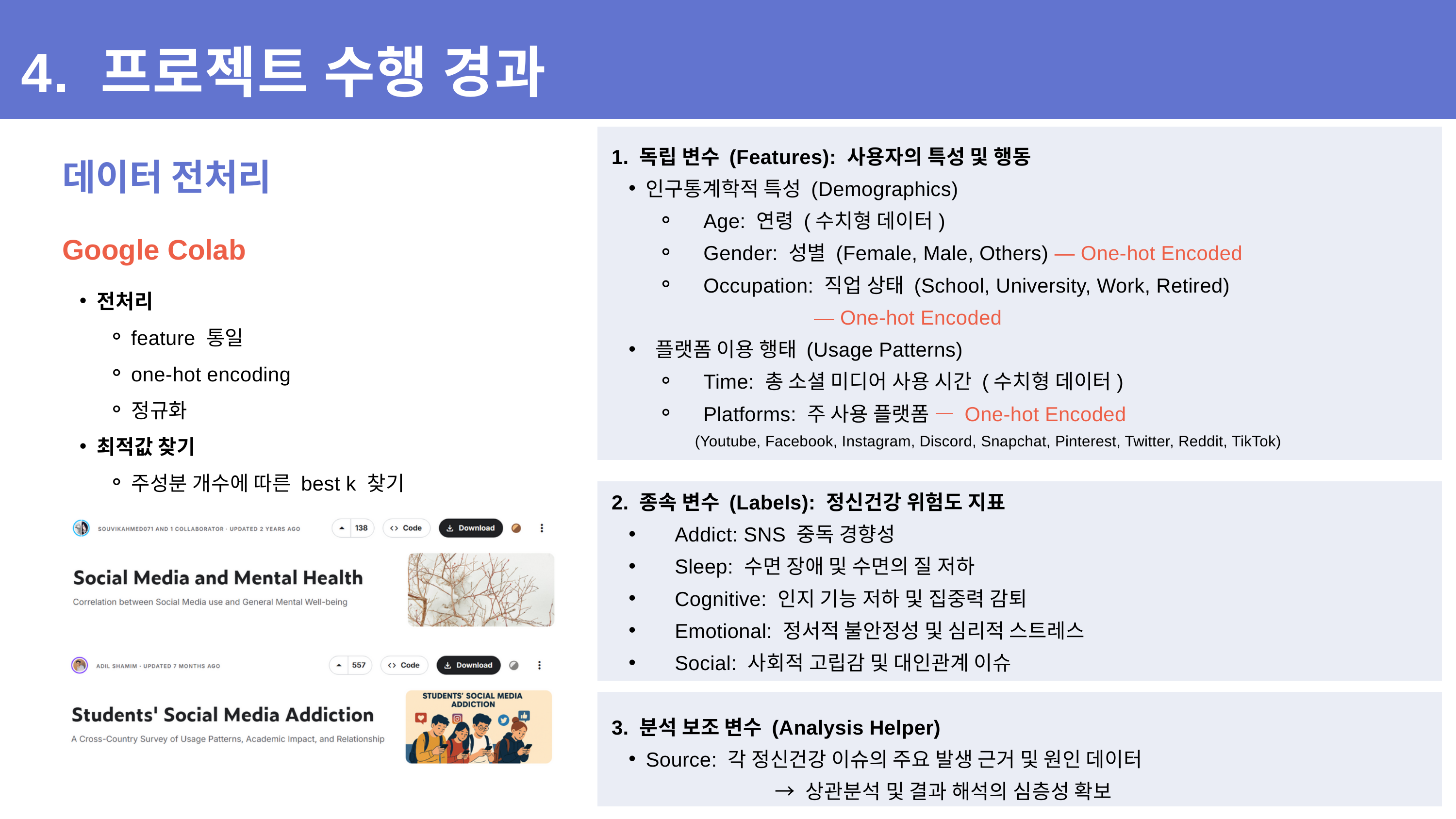

4. 프로젝트 수행 경과

1. 독립 변수 (Features): 사용자의 특성 및 행동
인구통계학적 특성 (Demographics)
    Age: 연령 (수치형 데이터)
    Gender: 성별 (Female, Male, Others) — One-hot Encoded
    Occupation: 직업 상태 (School, University, Work, Retired)
                                   — One-hot Encoded
 플랫폼 이용 행태 (Usage Patterns)
    Time: 총 소셜 미디어 사용 시간 (수치형 데이터)
    Platforms: 주 사용 플랫폼 — One-hot Encoded
                   (Youtube, Facebook, Instagram, Discord, Snapchat, Pinterest, Twitter, Reddit, TikTok)

2. 종속 변수 (Labels): 정신건강 위험도 지표
     Addict: SNS 중독 경향성
     Sleep: 수면 장애 및 수면의 질 저하
     Cognitive: 인지 기능 저하 및 집중력 감퇴
     Emotional: 정서적 불안정성 및 심리적 스트레스
     Social: 사회적 고립감 및 대인관계 이슈

3. 분석 보조 변수 (Analysis Helper)
Source: 각 정신건강 이슈의 주요 발생 근거 및 원인 데이터
                                   → 상관분석 및 결과 해석의 심층성 확보

데이터 전처리
Google Colab
전처리
feature 통일
one-hot encoding
정규화
최적값 찾기
주성분 개수에 따른 best k 찾기